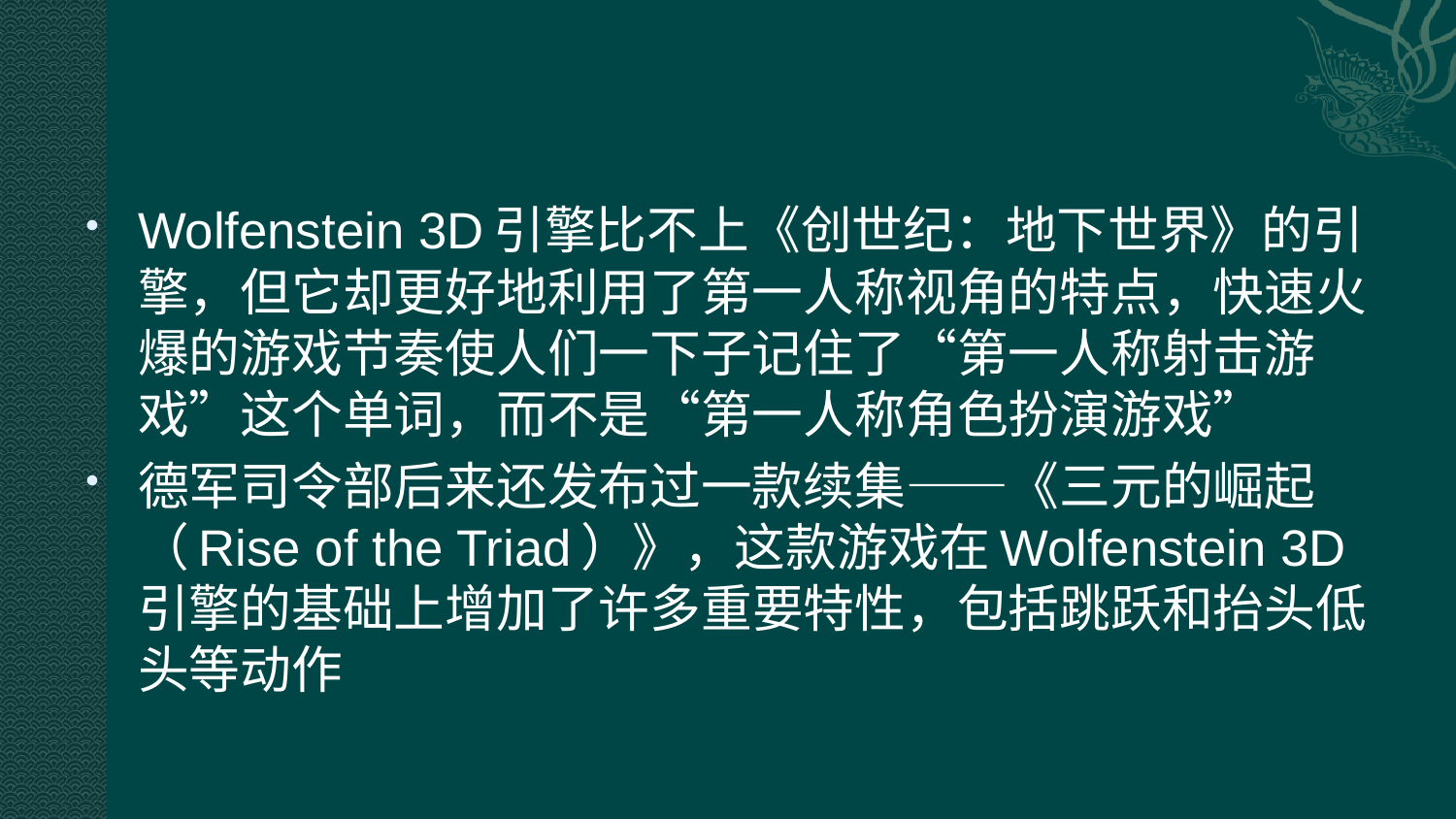

#
Wolfenstein 3D引擎比不上《创世纪：地下世界》的引擎，但它却更好地利用了第一人称视角的特点，快速火爆的游戏节奏使人们一下子记住了“第一人称射击游戏”这个单词，而不是“第一人称角色扮演游戏”
德军司令部后来还发布过一款续集——《三元的崛起（Rise of the Triad）》，这款游戏在Wolfenstein 3D引擎的基础上增加了许多重要特性，包括跳跃和抬头低头等动作